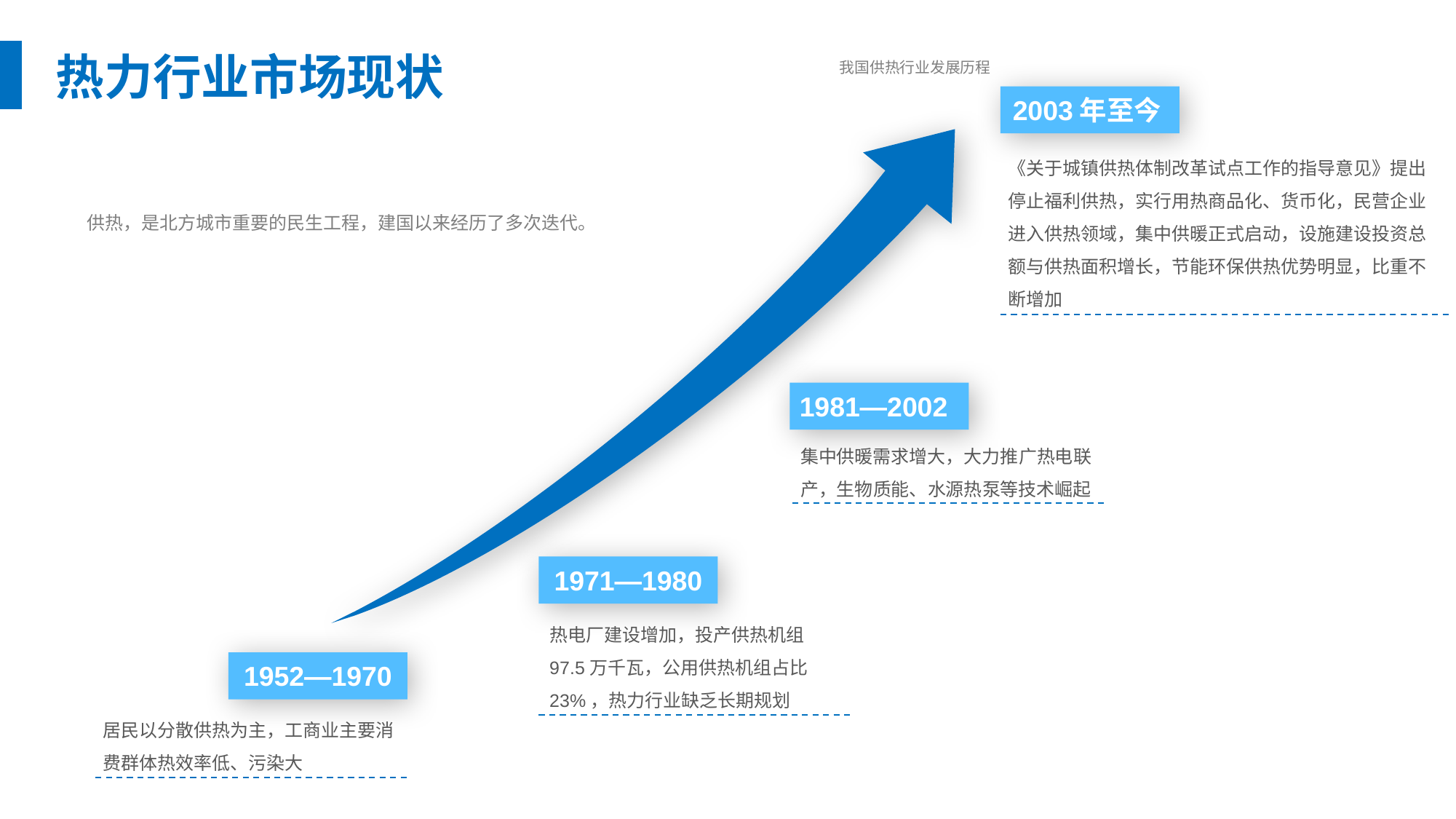

热力行业市场现状
我国供热行业发展历程

2003年至今
《关于城镇供热体制改革试点工作的指导意见》提出停止福利供热，实行用热商品化、货币化，民营企业进入供热领域，集中供暖正式启动，设施建设投资总额与供热面积增长，节能环保供热优势明显，比重不断增加
供热，是北方城市重要的民生工程，建国以来经历了多次迭代。

1981—2002
集中供暖需求增大，大力推广热电联产，生物质能、水源热泵等技术崛起

1971—1980
热电厂建设增加，投产供热机组97.5万千瓦，公用供热机组占比23%，热力行业缺乏长期规划

1952—1970
居民以分散供热为主，工商业主要消费群体热效率低、污染大